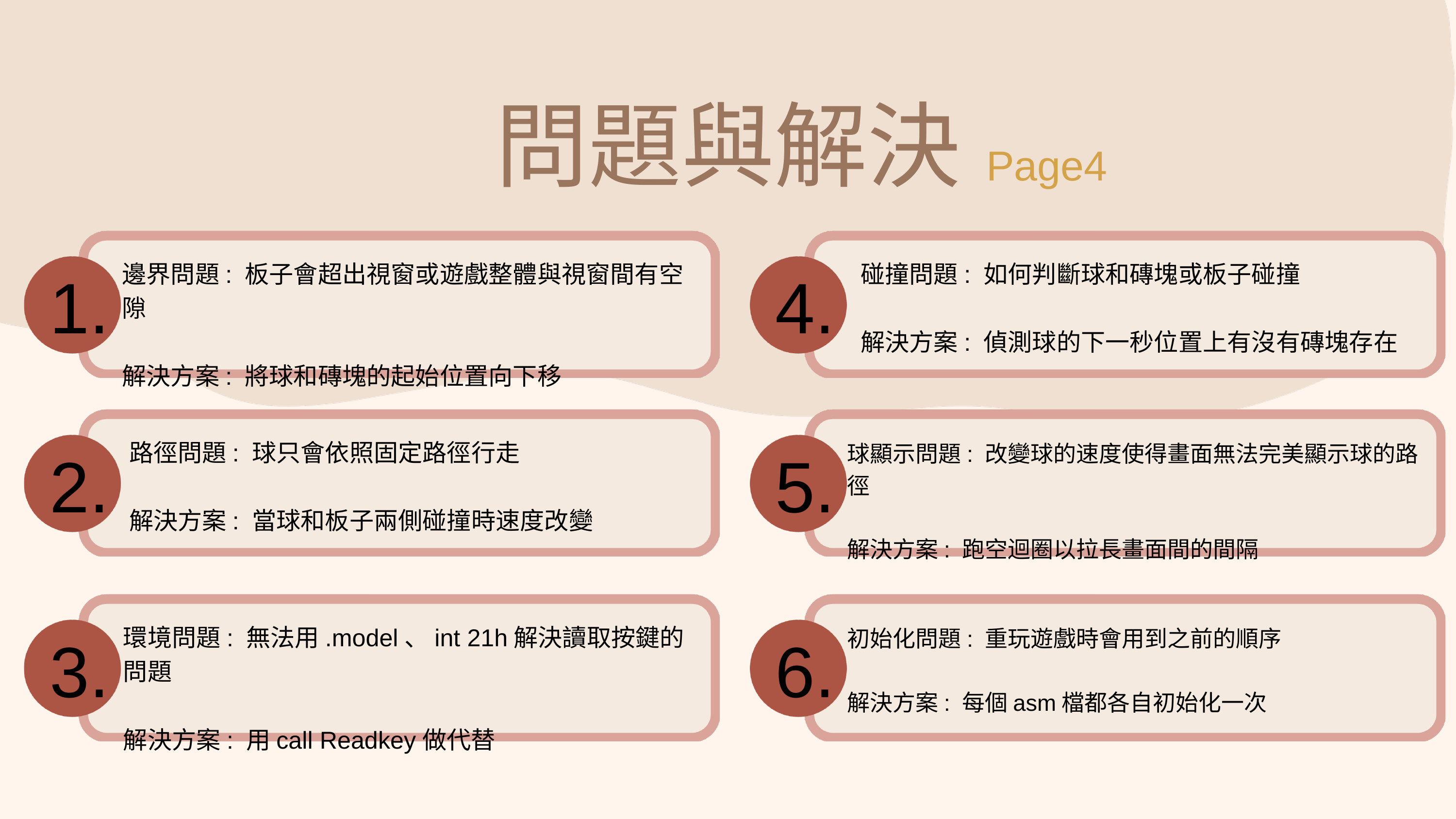

問題與解決
Page4

1.
邊界問題: 板子會超出視窗或遊戲整體與視窗間有空隙

解決方案: 將球和磚塊的起始位置向下移

4.
碰撞問題: 如何判斷球和磚塊或板子碰撞

解決方案: 偵測球的下一秒位置上有沒有磚塊存在

2.
路徑問題: 球只會依照固定路徑行走

解決方案: 當球和板子兩側碰撞時速度改變

5.
球顯示問題: 改變球的速度使得畫面無法完美顯示球的路徑

解決方案: 跑空迴圈以拉長畫面間的間隔

3.
環境問題: 無法用.model、int 21h解決讀取按鍵的問題

解決方案: 用call Readkey做代替

6.
初始化問題: 重玩遊戲時會用到之前的順序

解決方案: 每個asm檔都各自初始化一次